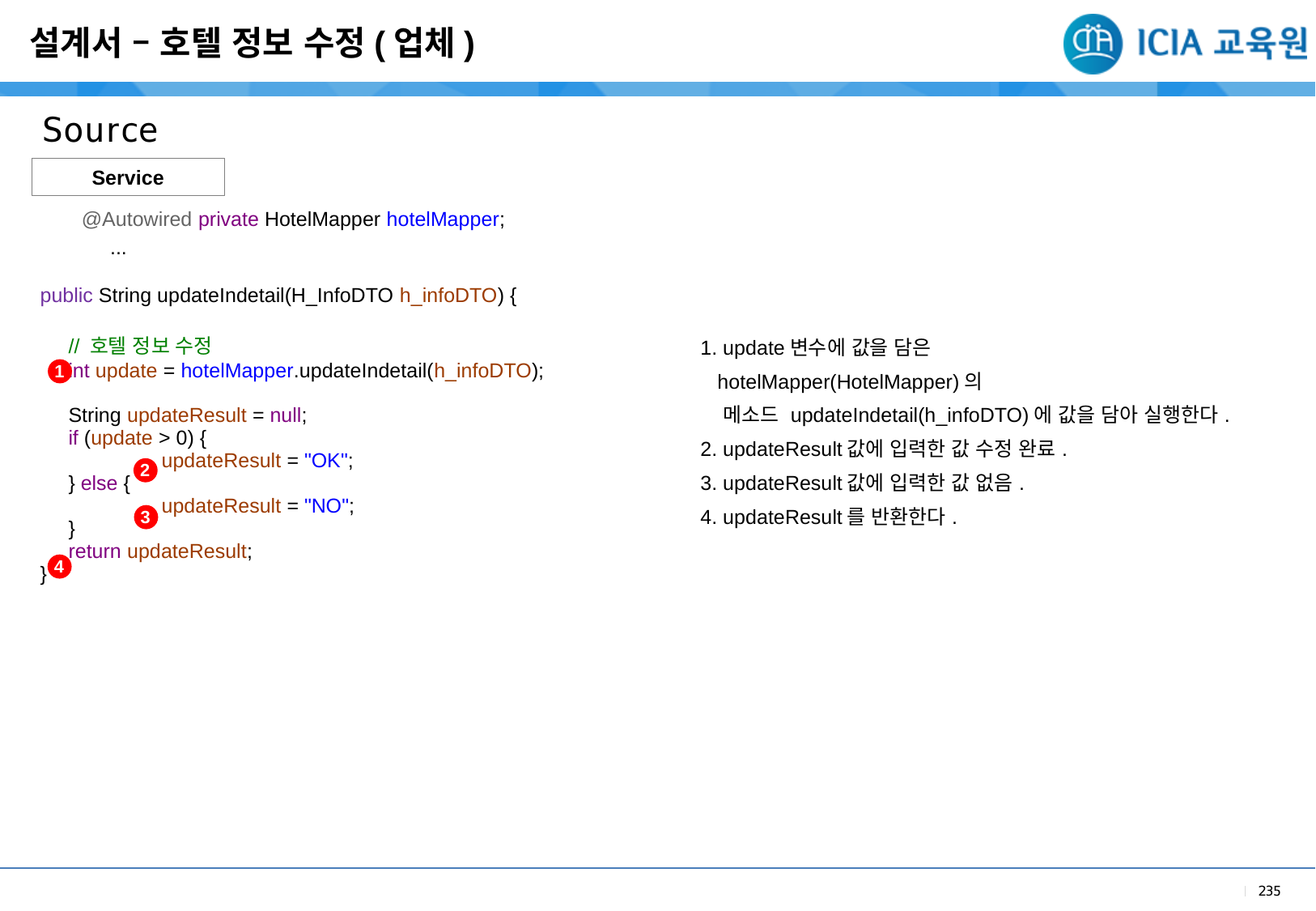

설계서 – 호텔 정보 수정(업체)
Source
Service
@Autowired private HotelMapper hotelMapper;
     ...

|  |
| --- |
| 1. update변수에 값을 담은 hotelMapper(HotelMapper)의 메소드 updateIndetail(h\_infoDTO)에 값을 담아 실행한다. 2. updateResult값에 입력한 값 수정 완료. 3. updateResult값에 입력한 값 없음. 4. updateResult를 반환한다. |
|  |
| --- |
| public String updateIndetail(H\_InfoDTO h\_infoDTO) { // 호텔 정보 수정 int update = hotelMapper.updateIndetail(h\_infoDTO); String updateResult = null; if (update > 0) { updateResult = "OK"; } else { updateResult = "NO"; } return updateResult; } |
|  |
1

2

3

4